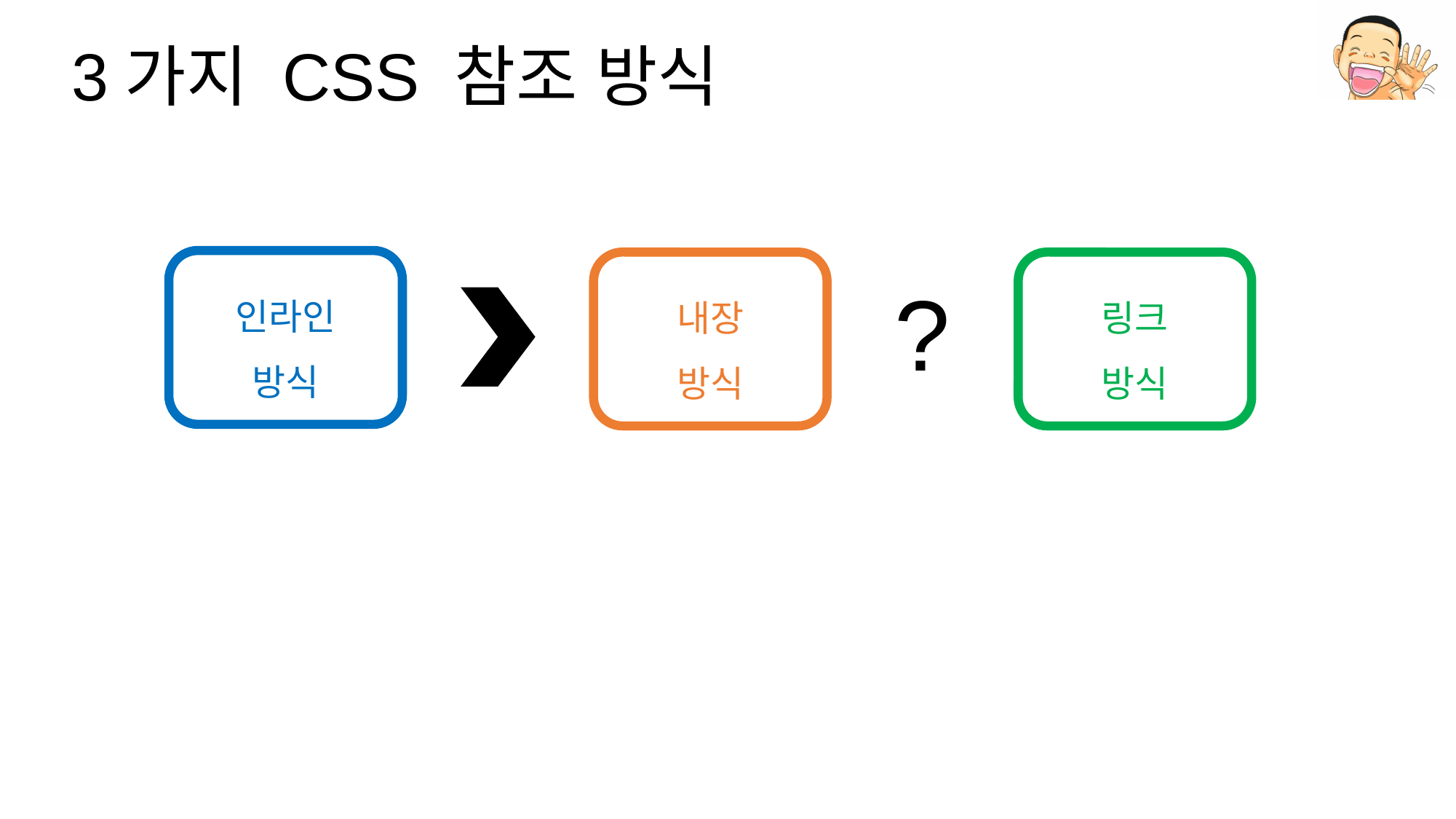

# 3가지 CSS 참조 방식
인라인
방식
내장
방식
링크
방식
?